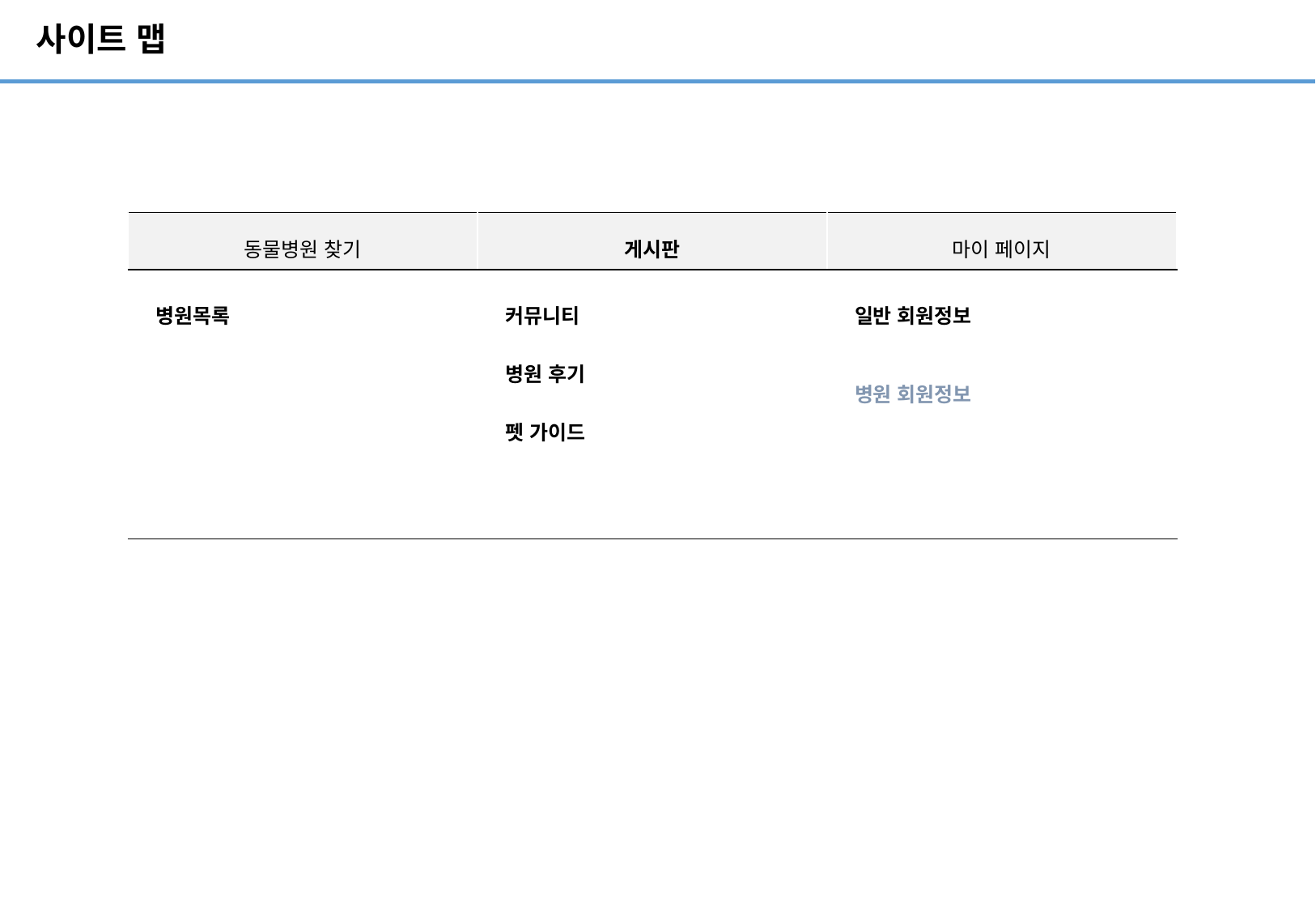

# 사이트 맵
| 동물병원 찾기 | 게시판 | 마이 페이지 |
| --- | --- | --- |
| 병원목록 | 커뮤니티 병원 후기 펫 가이드 | 일반 회원정보 병원 회원정보 |